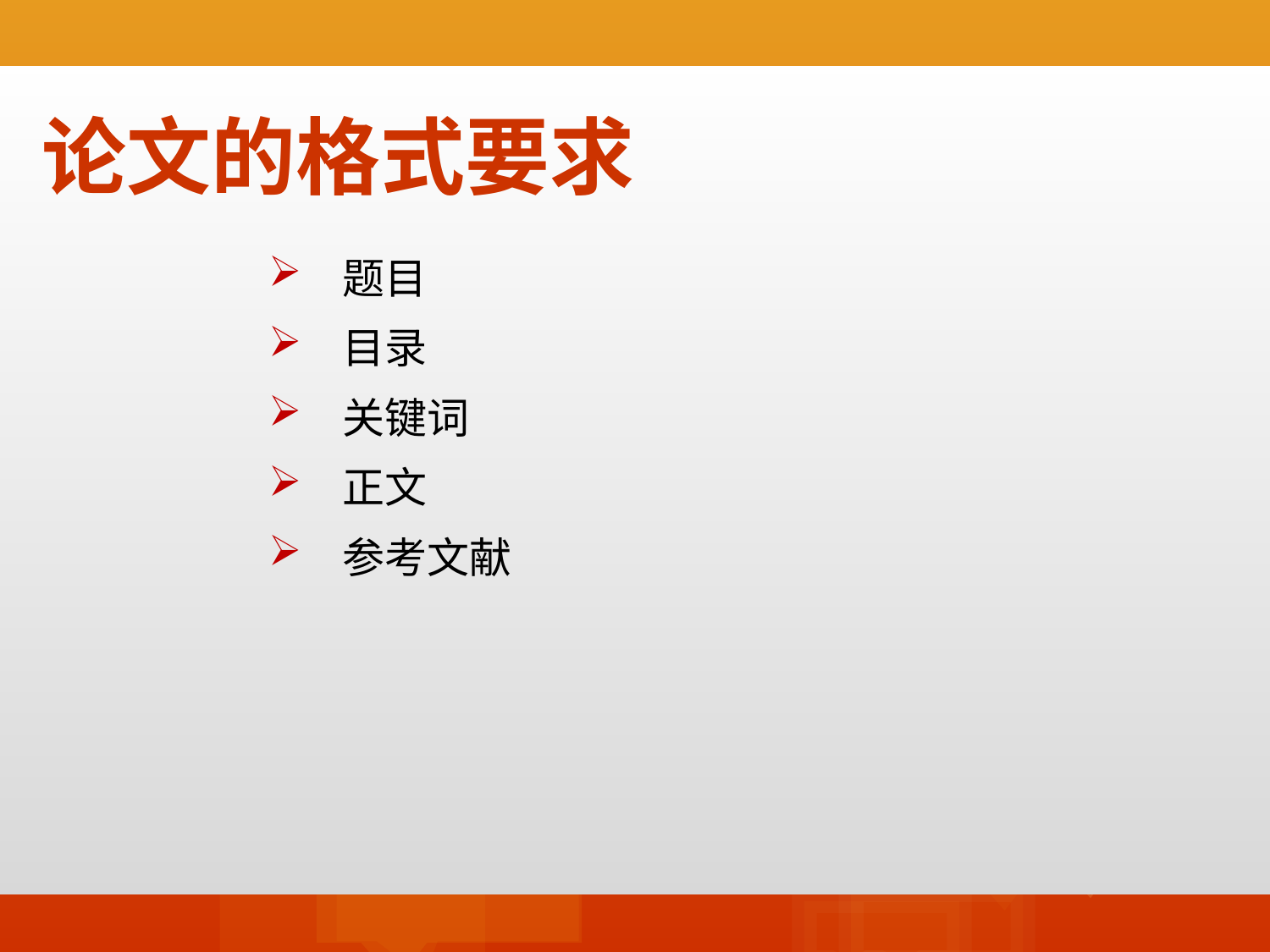

# 论文的格式要求
  题目
  目录
  关键词
  正文
  参考文献